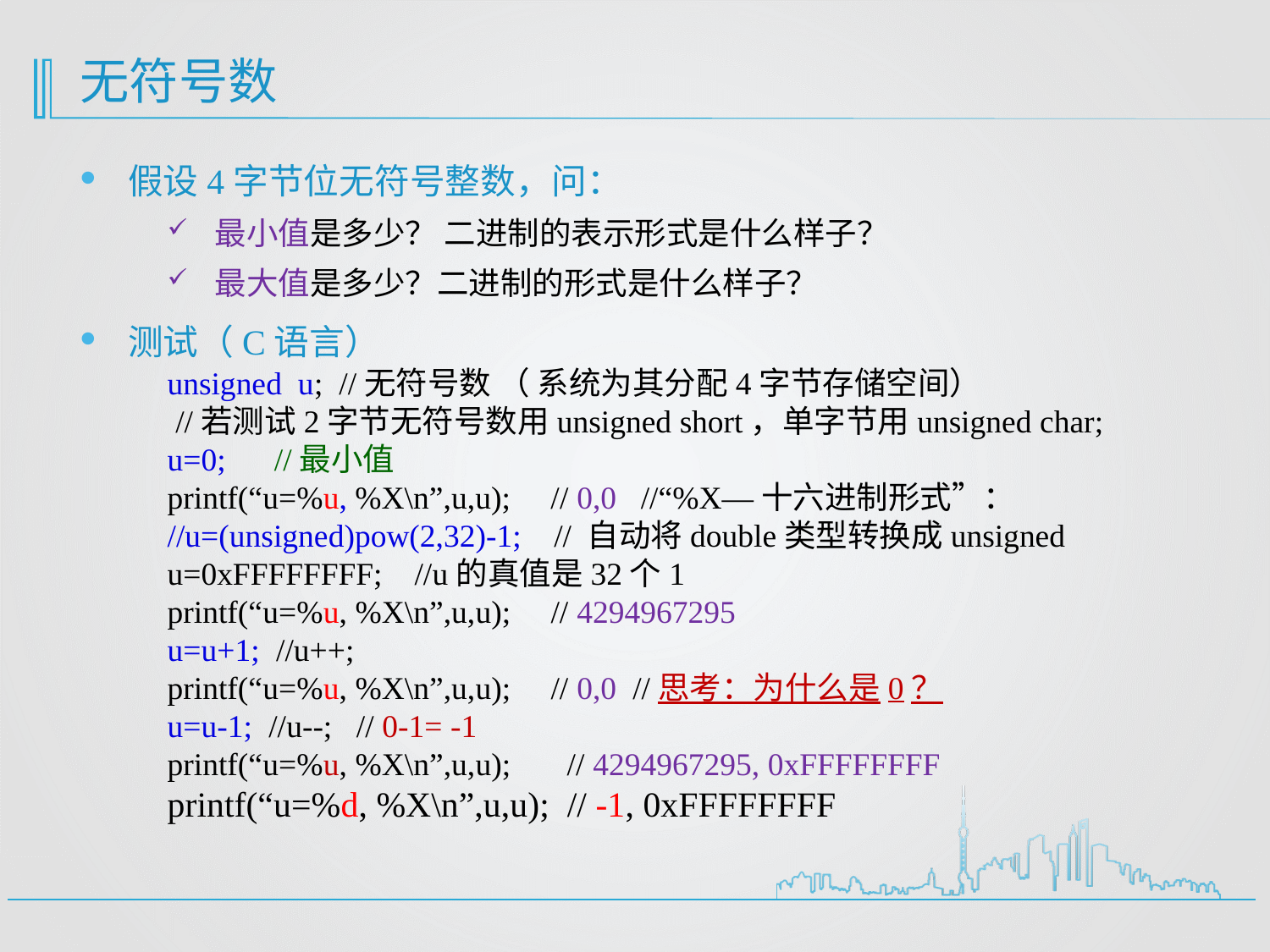

# 无符号数
假设4字节位无符号整数，问：
最小值是多少？ 二进制的表示形式是什么样子？
最大值是多少？二进制的形式是什么样子？
测试（C语言）
unsigned  u;  //无符号数 （ 系统为其分配4字节存储空间）
 //若测试2字节无符号数用unsigned short，单字节用unsigned char;
u=0;      //最小值
printf(“u=%u, %X\n”,u,u);     // 0,0   //“%X—十六进制形式”：
//u=(unsigned)pow(2,32)-1;    // 自动将double类型转换成unsigned
u=0xFFFFFFFF;    //u的真值是32个1
printf(“u=%u, %X\n”,u,u);     // 4294967295
u=u+1;  //u++;
printf(“u=%u, %X\n”,u,u);     // 0,0  //思考：为什么是0？
u=u-1;  //u--;   // 0-1= -1
printf(“u=%u, %X\n”,u,u);       // 4294967295, 0xFFFFFFFF
printf(“u=%d, %X\n”,u,u);  // -1, 0xFFFFFFFF